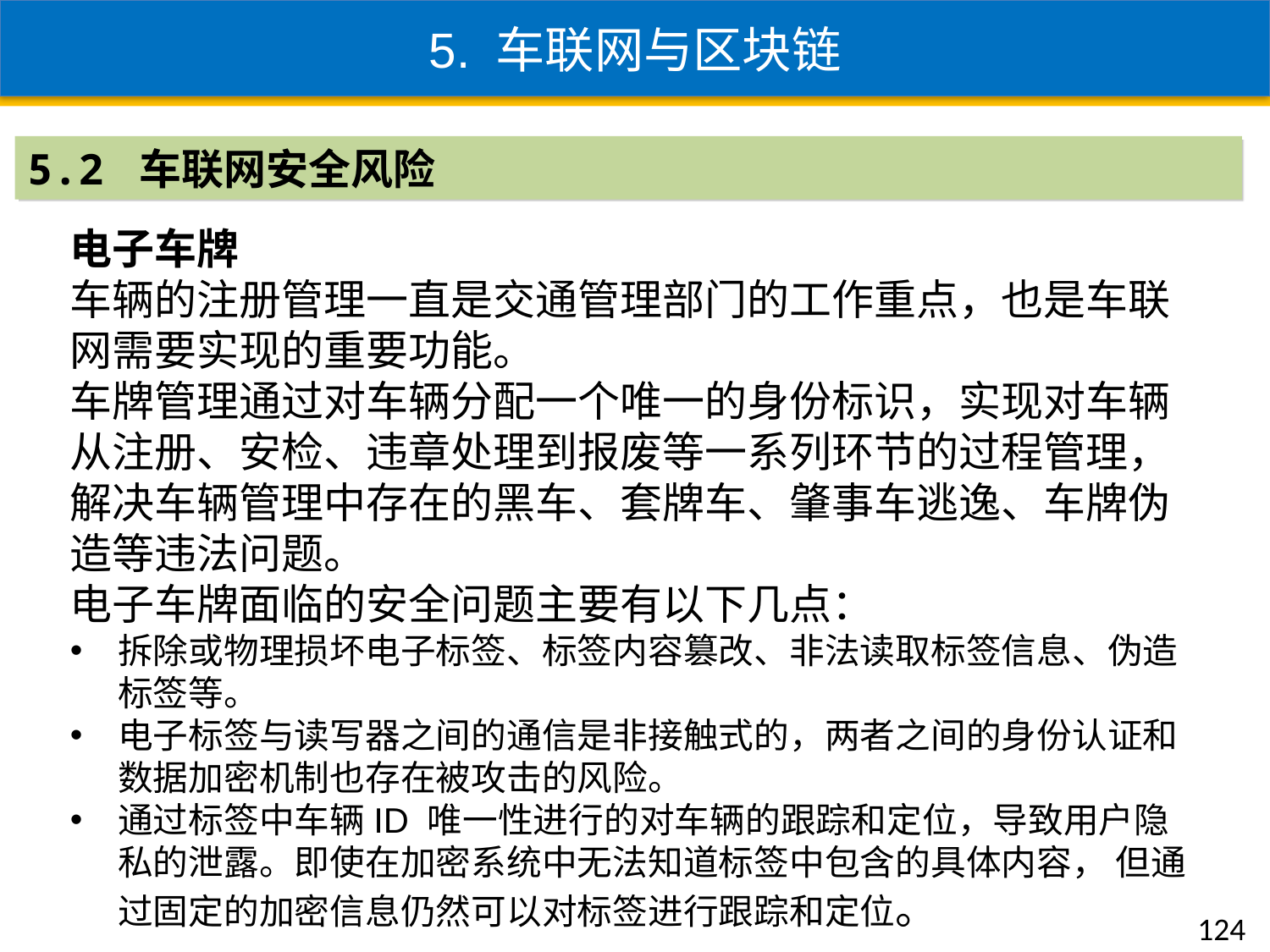

5. 车联网与区块链
5.2 车联网安全风险
电子车牌
车辆的注册管理一直是交通管理部门的工作重点，也是车联网需要实现的重要功能。
车牌管理通过对车辆分配一个唯一的身份标识，实现对车辆从注册、安检、违章处理到报废等一系列环节的过程管理，解决车辆管理中存在的黑车、套牌车、肇事车逃逸、车牌伪造等违法问题。
电子车牌面临的安全问题主要有以下几点：
拆除或物理损坏电子标签、标签内容篡改、非法读取标签信息、伪造标签等。
电子标签与读写器之间的通信是非接触式的，两者之间的身份认证和数据加密机制也存在被攻击的风险。
通过标签中车辆ID 唯一性进行的对车辆的跟踪和定位，导致用户隐私的泄露。即使在加密系统中无法知道标签中包含的具体内容， 但通过固定的加密信息仍然可以对标签进行跟踪和定位。

124